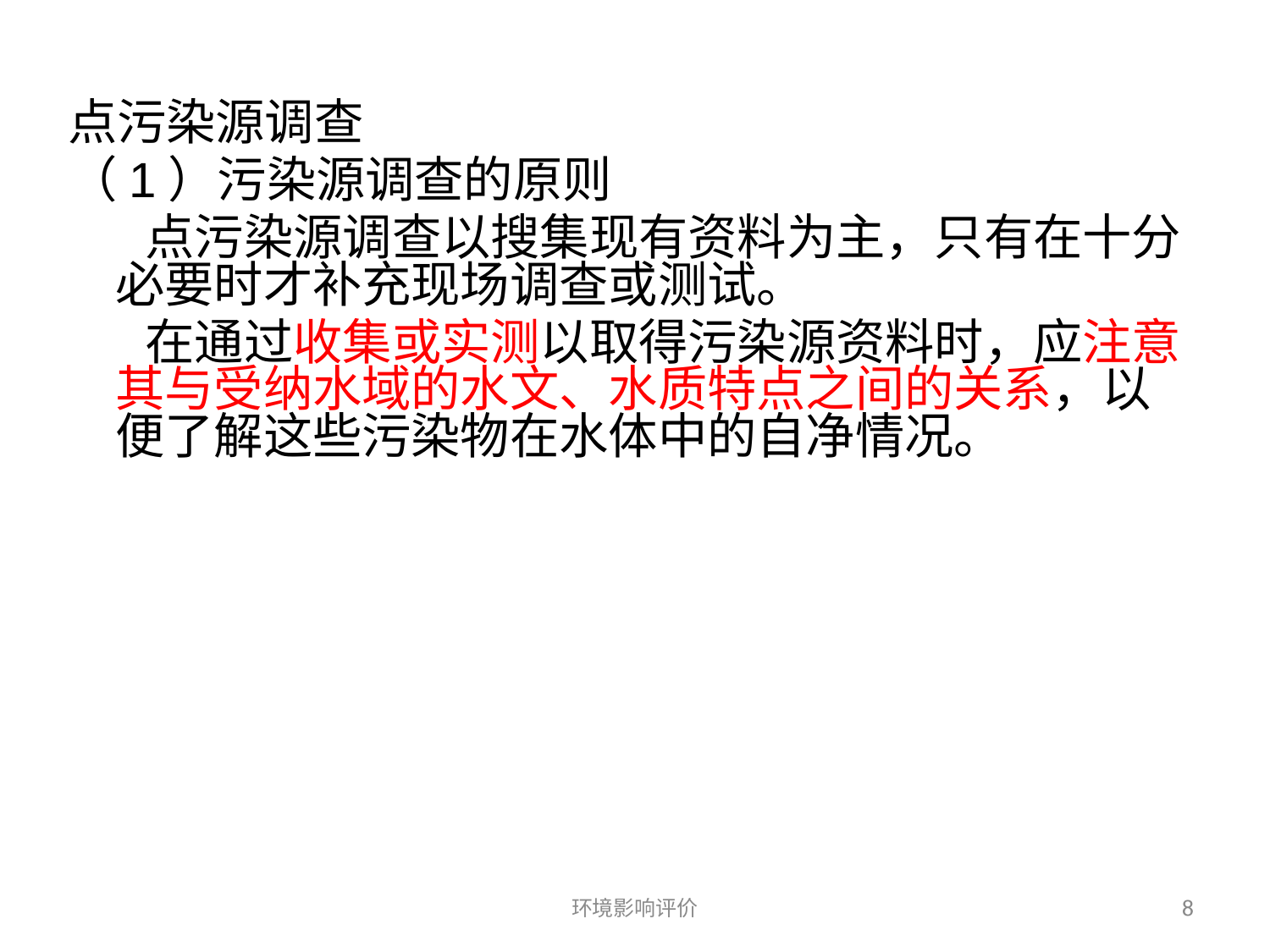

点污染源调查
（1）污染源调查的原则
      点污染源调查以搜集现有资料为主，只有在十分必要时才补充现场调查或测试。
      在通过收集或实测以取得污染源资料时，应注意其与受纳水域的水文、水质特点之间的关系，以便了解这些污染物在水体中的自净情况。
环境影响评价
8